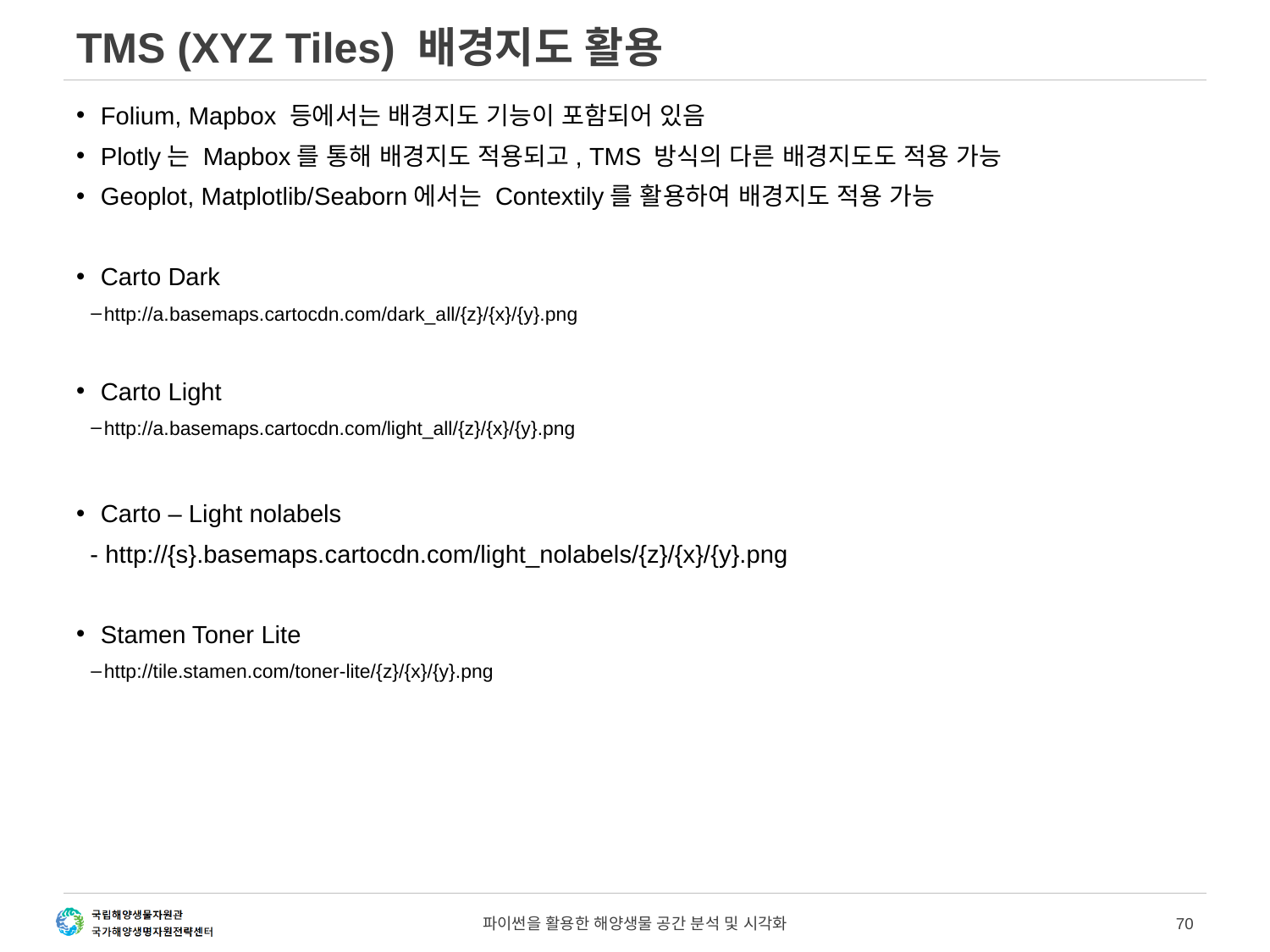

# TMS (XYZ Tiles) 배경지도 활용
Folium, Mapbox 등에서는 배경지도 기능이 포함되어 있음
Plotly는 Mapbox를 통해 배경지도 적용되고, TMS 방식의 다른 배경지도도 적용 가능
Geoplot, Matplotlib/Seaborn에서는 Contextily를 활용하여 배경지도 적용 가능

Carto Dark
http://a.basemaps.cartocdn.com/dark_all/{z}/{x}/{y}.png

Carto Light
http://a.basemaps.cartocdn.com/light_all/{z}/{x}/{y}.png

Carto – Light nolabels
  - http://{s}.basemaps.cartocdn.com/light_nolabels/{z}/{x}/{y}.png

Stamen Toner Lite
http://tile.stamen.com/toner-lite/{z}/{x}/{y}.png

파이썬을 활용한 해양생물 공간 분석 및 시각화
70